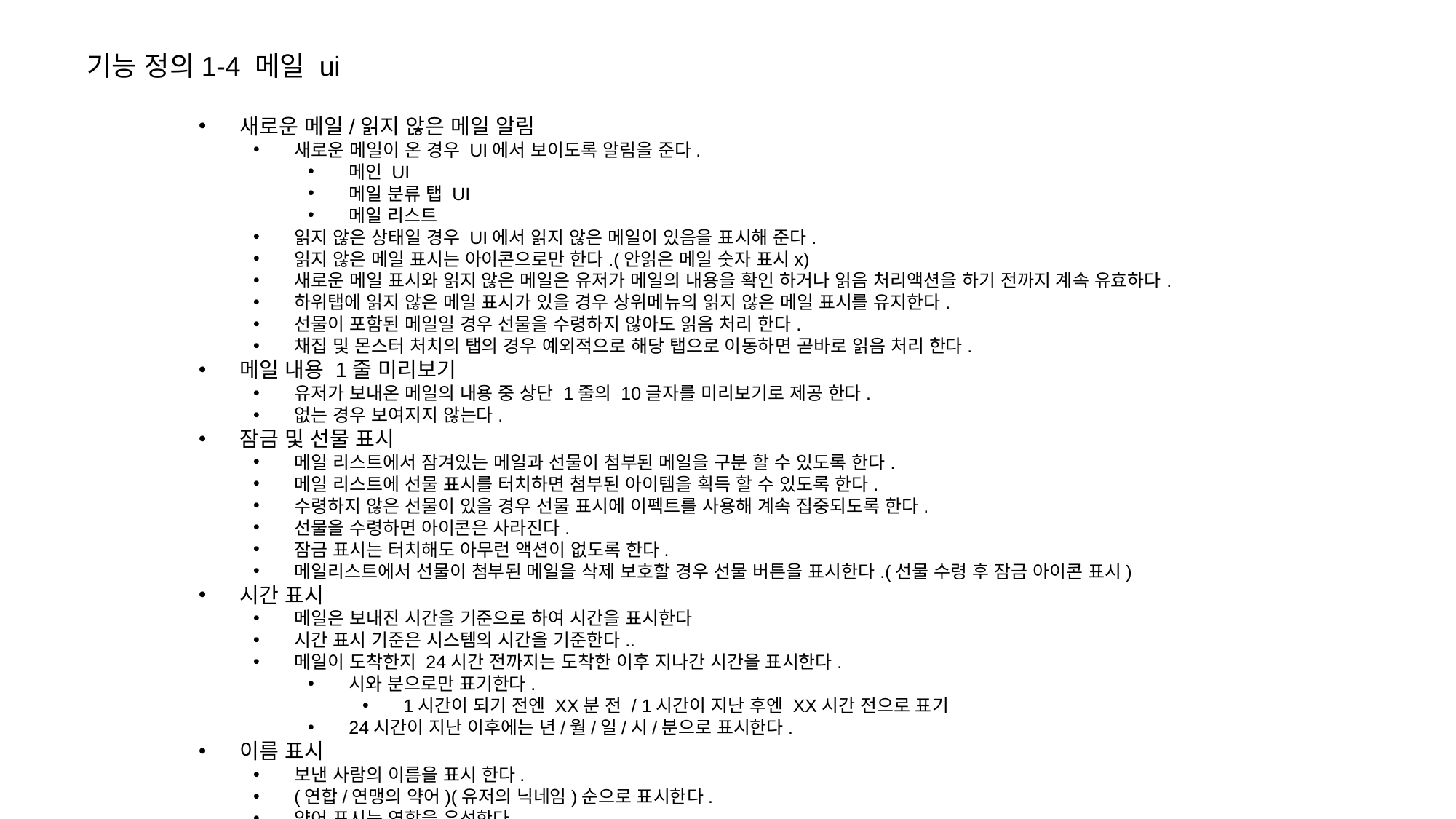

기능 정의1-4 메일 ui

새로운 메일/읽지 않은 메일 알림
새로운 메일이 온 경우 UI에서 보이도록 알림을 준다.
메인 UI
메일 분류 탭 UI
메일 리스트
읽지 않은 상태일 경우 UI에서 읽지 않은 메일이 있음을 표시해 준다.
읽지 않은 메일 표시는 아이콘으로만 한다.(안읽은 메일 숫자 표시x)
새로운 메일 표시와 읽지 않은 메일은 유저가 메일의 내용을 확인 하거나 읽음 처리액션을 하기 전까지 계속 유효하다.
하위탭에 읽지 않은 메일 표시가 있을 경우 상위메뉴의 읽지 않은 메일 표시를 유지한다.
선물이 포함된 메일일 경우 선물을 수령하지 않아도 읽음 처리 한다.
채집 및 몬스터 처치의 탭의 경우 예외적으로 해당 탭으로 이동하면 곧바로 읽음 처리 한다.
메일 내용 1줄 미리보기
유저가 보내온 메일의 내용 중 상단 1줄의 10글자를 미리보기로 제공 한다.
없는 경우 보여지지 않는다.
잠금 및 선물 표시
메일 리스트에서 잠겨있는 메일과 선물이 첨부된 메일을 구분 할 수 있도록 한다.
메일 리스트에 선물 표시를 터치하면 첨부된 아이템을 획득 할 수 있도록 한다.
수령하지 않은 선물이 있을 경우 선물 표시에 이펙트를 사용해 계속 집중되도록 한다.
선물을 수령하면 아이콘은 사라진다.
잠금 표시는 터치해도 아무런 액션이 없도록 한다.
메일리스트에서 선물이 첨부된 메일을 삭제 보호할 경우 선물 버튼을 표시한다.(선물 수령 후 잠금 아이콘 표시)
시간 표시
메일은 보내진 시간을 기준으로 하여 시간을 표시한다
시간 표시 기준은 시스템의 시간을 기준한다..
메일이 도착한지 24시간 전까지는 도착한 이후 지나간 시간을 표시한다.
시와 분으로만 표기한다.
1시간이 되기 전엔 XX분 전 / 1시간이 지난 후엔 XX시간 전으로 표기
24시간이 지난 이후에는 년/월/일/시/분으로 표시한다.
이름 표시
보낸 사람의 이름을 표시 한다.
(연합/연맹의 약어)(유저의 닉네임)순으로 표시한다.
약어 표시는 연합을 우선한다.